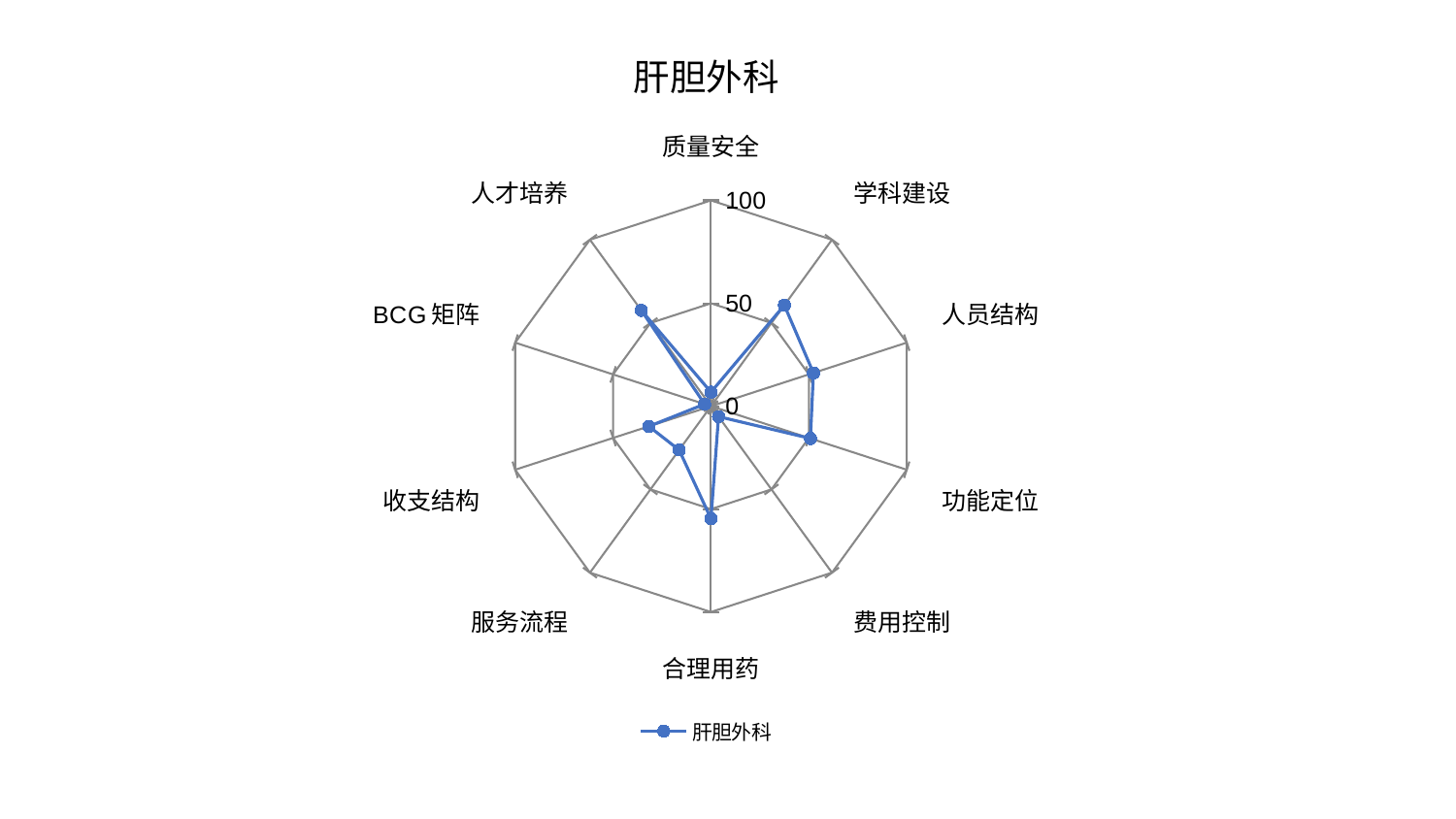

### Chart: 肝胆外科

| Category | 肝胆外科 |
|---|---|
| 质量安全 | 6.807634741451118 |
| 学科建设 | 60.667131887189974 |
| 人员结构 | 52.31866776589077 |
| 功能定位 | 50.808650099848755 |
| 费用控制 | 6.285031414223015 |
| 合理用药 | 54.693617830036345 |
| 服务流程 | 26.296566654602863 |
| 收支结构 | 31.735205856007656 |
| BCG矩阵 | 3.2280856476977666 |
| 人才培养 | 57.57278267706868 |
115